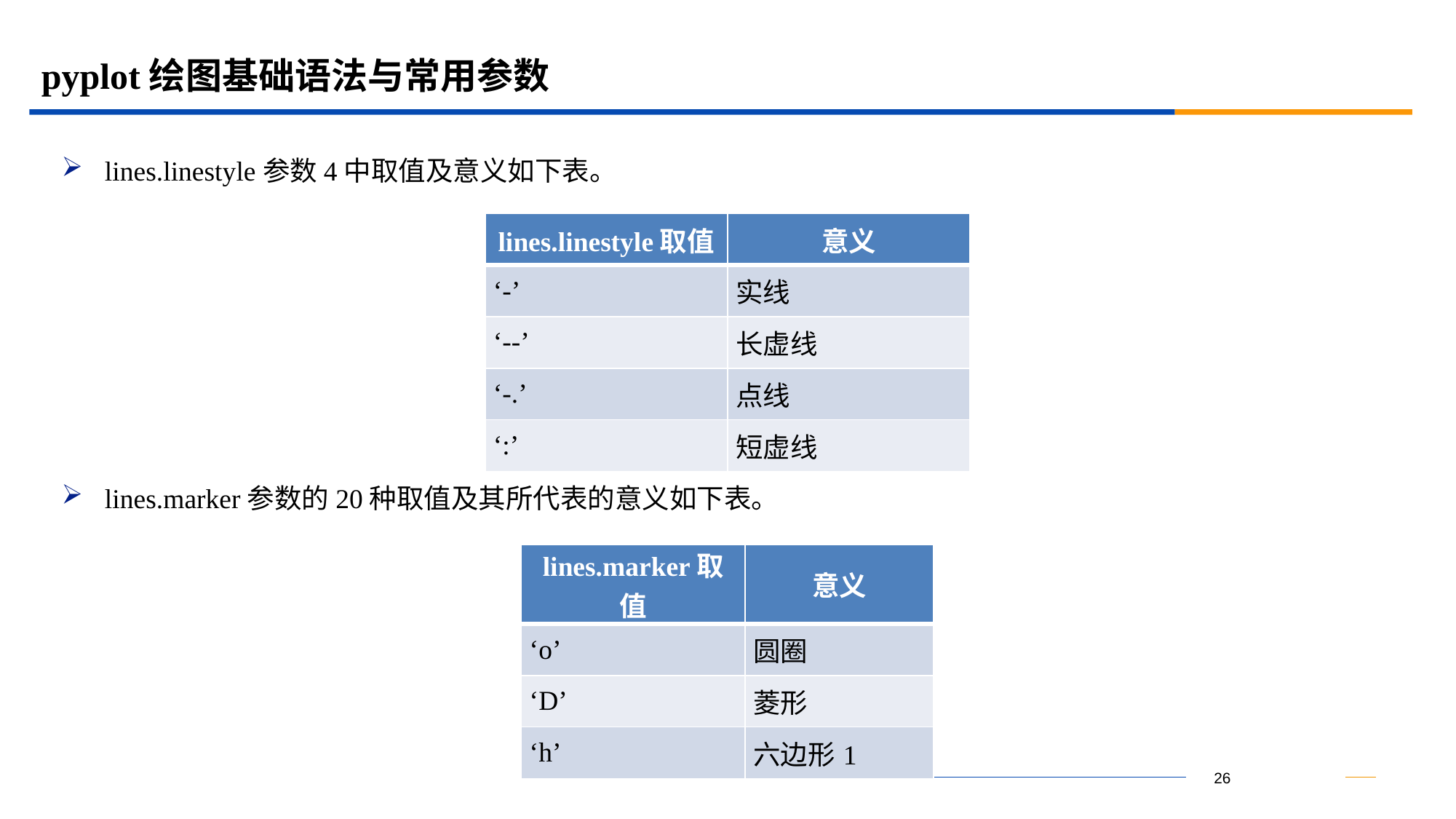

# pyplot绘图基础语法与常用参数
lines.linestyle参数4中取值及意义如下表。

lines.marker参数的20种取值及其所代表的意义如下表。

| lines.linestyle取值 | 意义 |
| --- | --- |
| ‘-’ | 实线 |
| ‘--’ | 长虚线 |
| ‘-.’ | 点线 |
| ‘:’ | 短虚线 |
| lines.marker取值 | 意义 |
| --- | --- |
| ‘o’ | 圆圈 |
| ‘D’ | 菱形 |
| ‘h’ | 六边形1 |